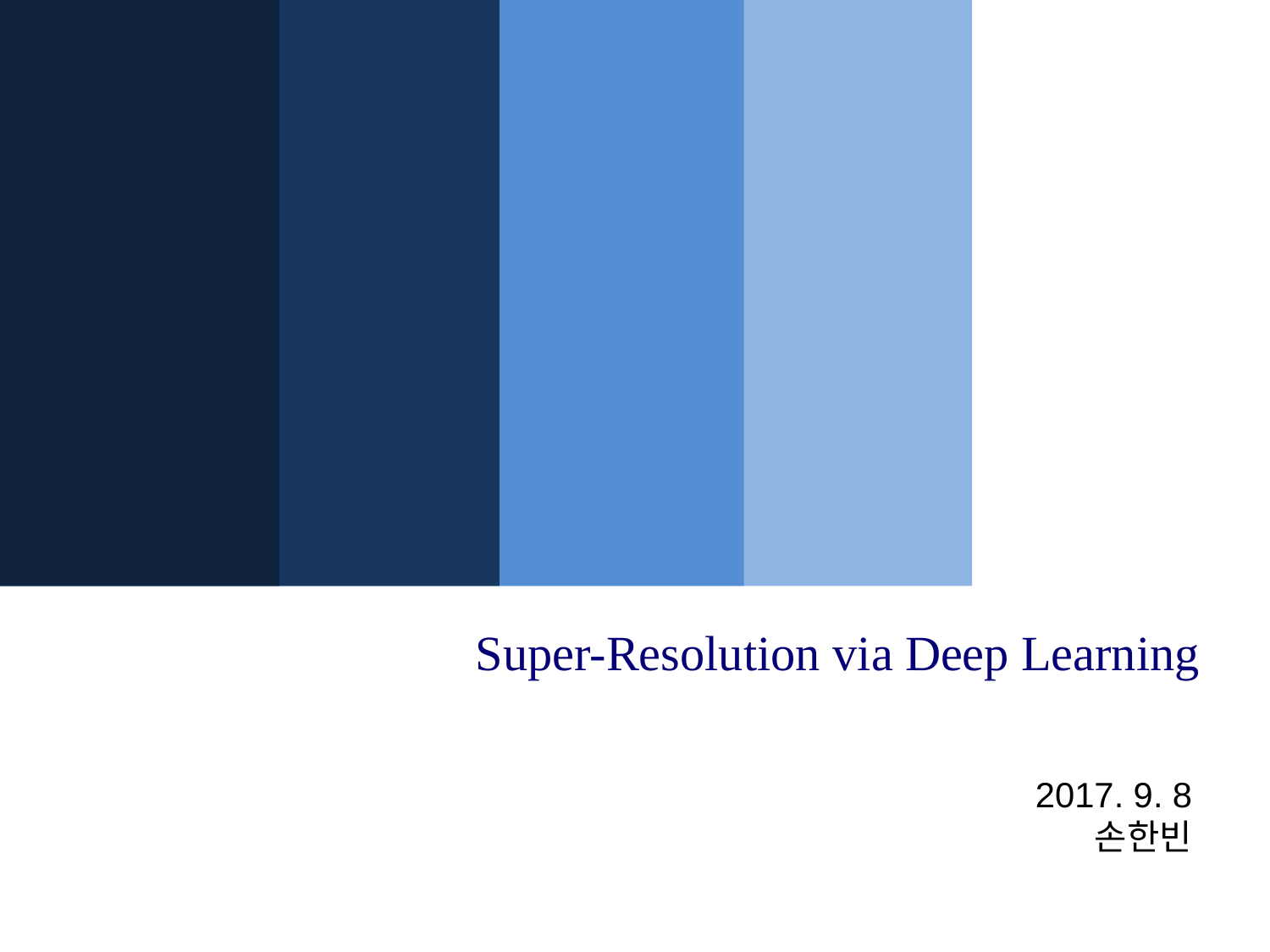

Super-Resolution via Deep Learning
2017. 9. 8
손한빈